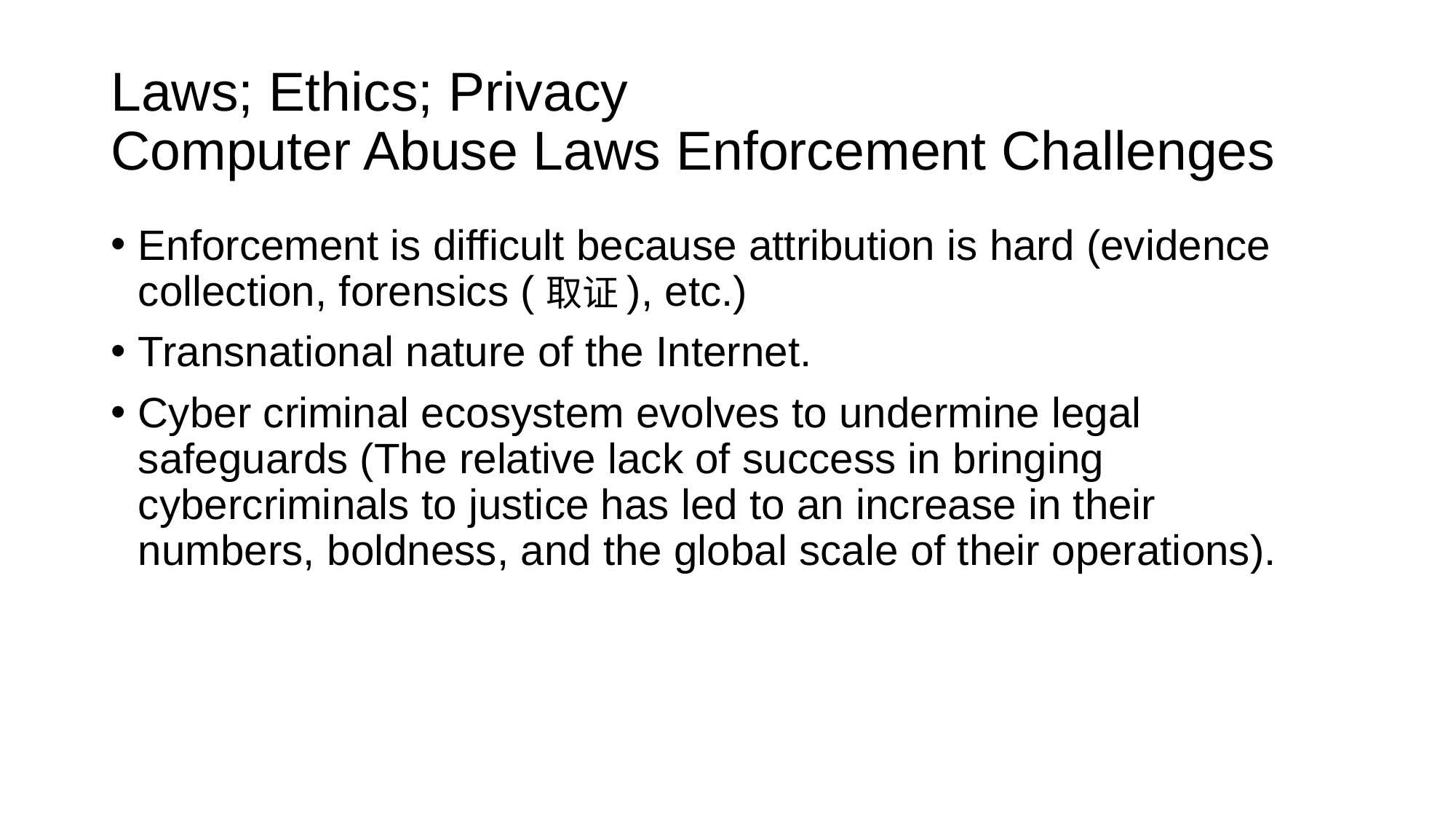

# Laws; Ethics; Privacy Computer Abuse Laws Enforcement Challenges
Enforcement is difficult because attribution is hard (evidence collection, forensics (取证), etc.)
Transnational nature of the Internet.
Cyber criminal ecosystem evolves to undermine legal safeguards (The relative lack of success in bringing cybercriminals to justice has led to an increase in their numbers, boldness, and the global scale of their operations).